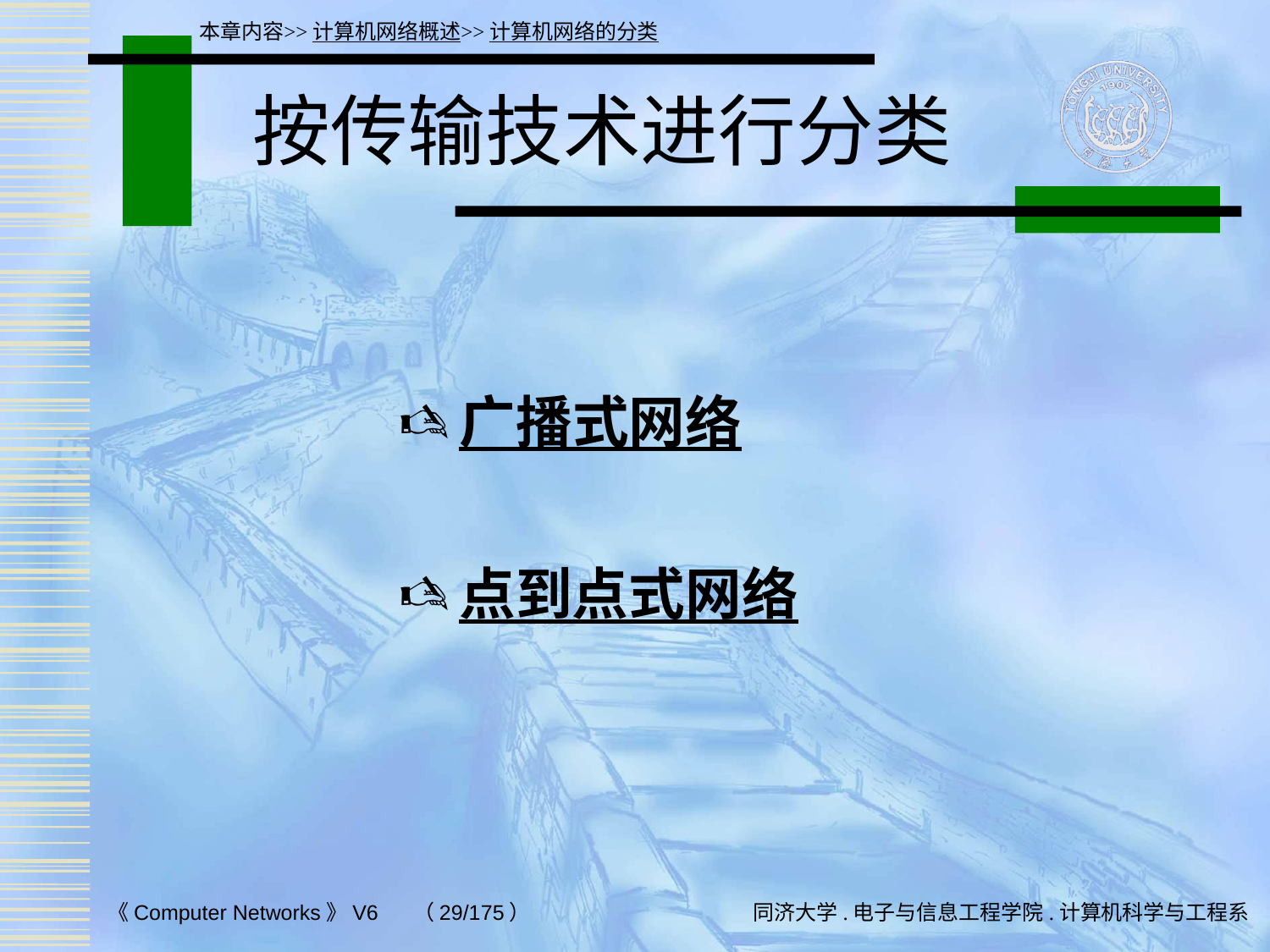

本章内容>>计算机网络概述>>计算机网络的分类
# 按传输技术进行分类
广播式网络

点到点式网络